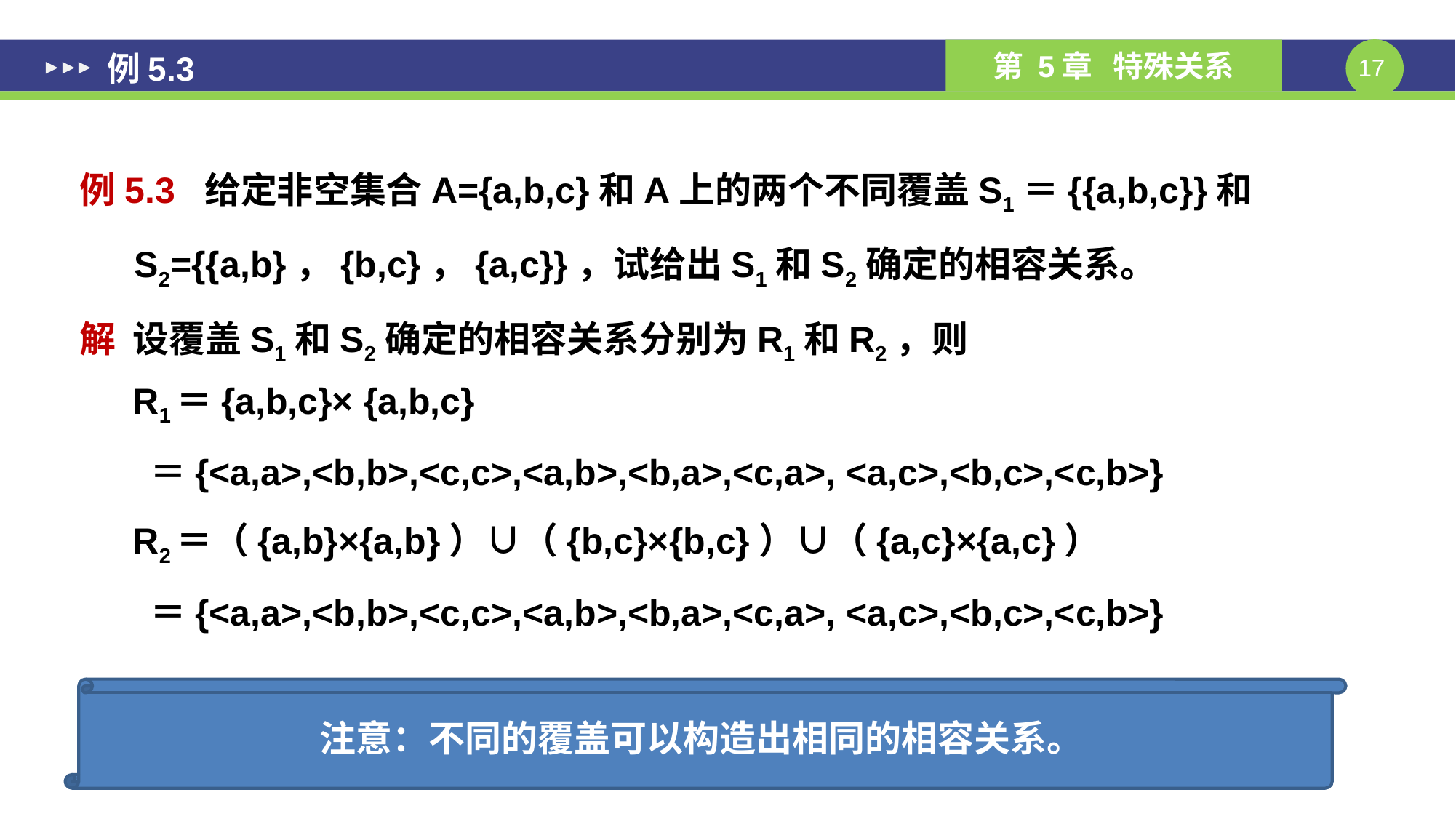

# 例5.3
例5.3  给定非空集合A={a,b,c}和A上的两个不同覆盖S1＝{{a,b,c}}和S2={{a,b}，{b,c}，{a,c}}，试给出S1和S2确定的相容关系。
解  设覆盖S1和S2确定的相容关系分别为R1和R2，则

R1＝{a,b,c}× {a,b,c}
 ＝{<a,a>,<b,b>,<c,c>,<a,b>,<b,a>,<c,a>, <a,c>,<b,c>,<c,b>}
R2＝（{a,b}×{a,b}）∪（{b,c}×{b,c}）∪（{a,c}×{a,c}）
 ＝{<a,a>,<b,b>,<c,c>,<a,b>,<b,a>,<c,a>, <a,c>,<b,c>,<c,b>}
注意：不同的覆盖可以构造出相同的相容关系。